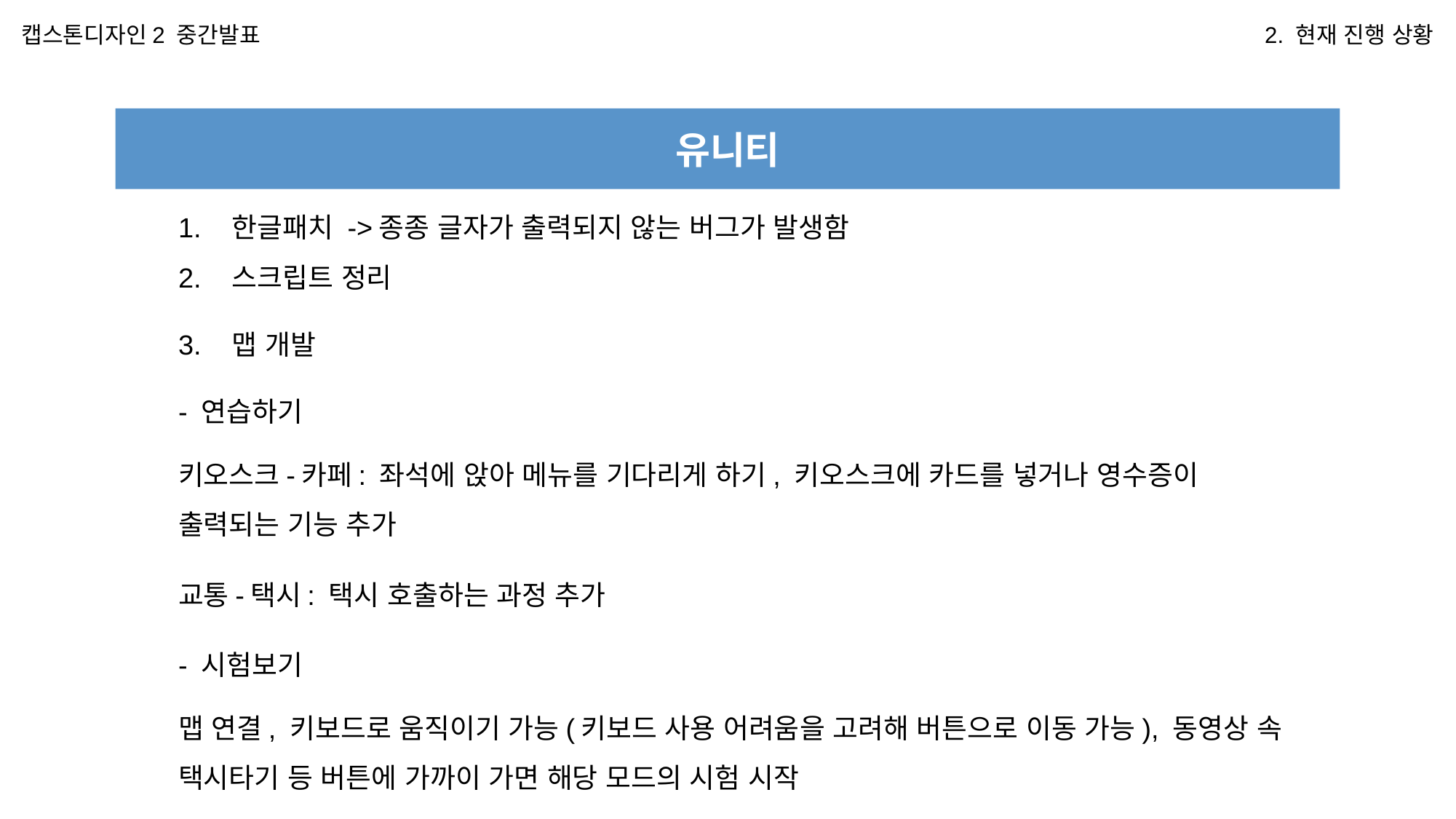

캡스톤디자인2 중간발표
2. 현재 진행 상황
유니티
한글패치 ->종종 글자가 출력되지 않는 버그가 발생함
스크립트 정리
맵 개발
- 연습하기
키오스크-카페: 좌석에 앉아 메뉴를 기다리게 하기, 키오스크에 카드를 넣거나 영수증이 출력되는 기능 추가
교통-택시: 택시 호출하는 과정 추가
- 시험보기
맵 연결, 키보드로 움직이기 가능(키보드 사용 어려움을 고려해 버튼으로 이동 가능), 동영상 속 택시타기 등 버튼에 가까이 가면 해당 모드의 시험 시작